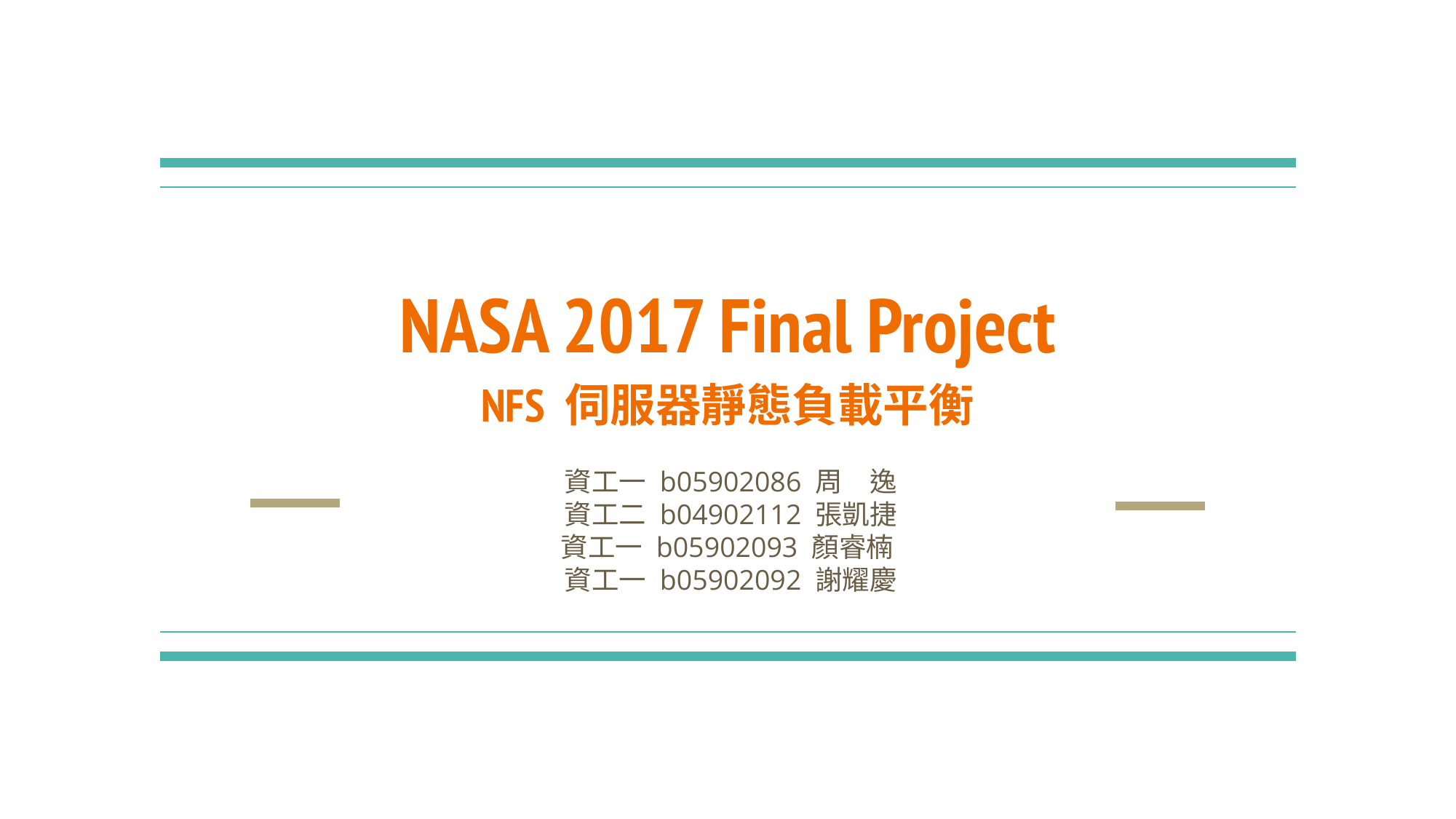

# NASA 2017 Final Project
NFS 伺服器靜態負載平衡
資工一 b05902086 周　逸
資工二 b04902112 張凱捷
資工一 b05902093 顏睿楠
資工一 b05902092 謝耀慶